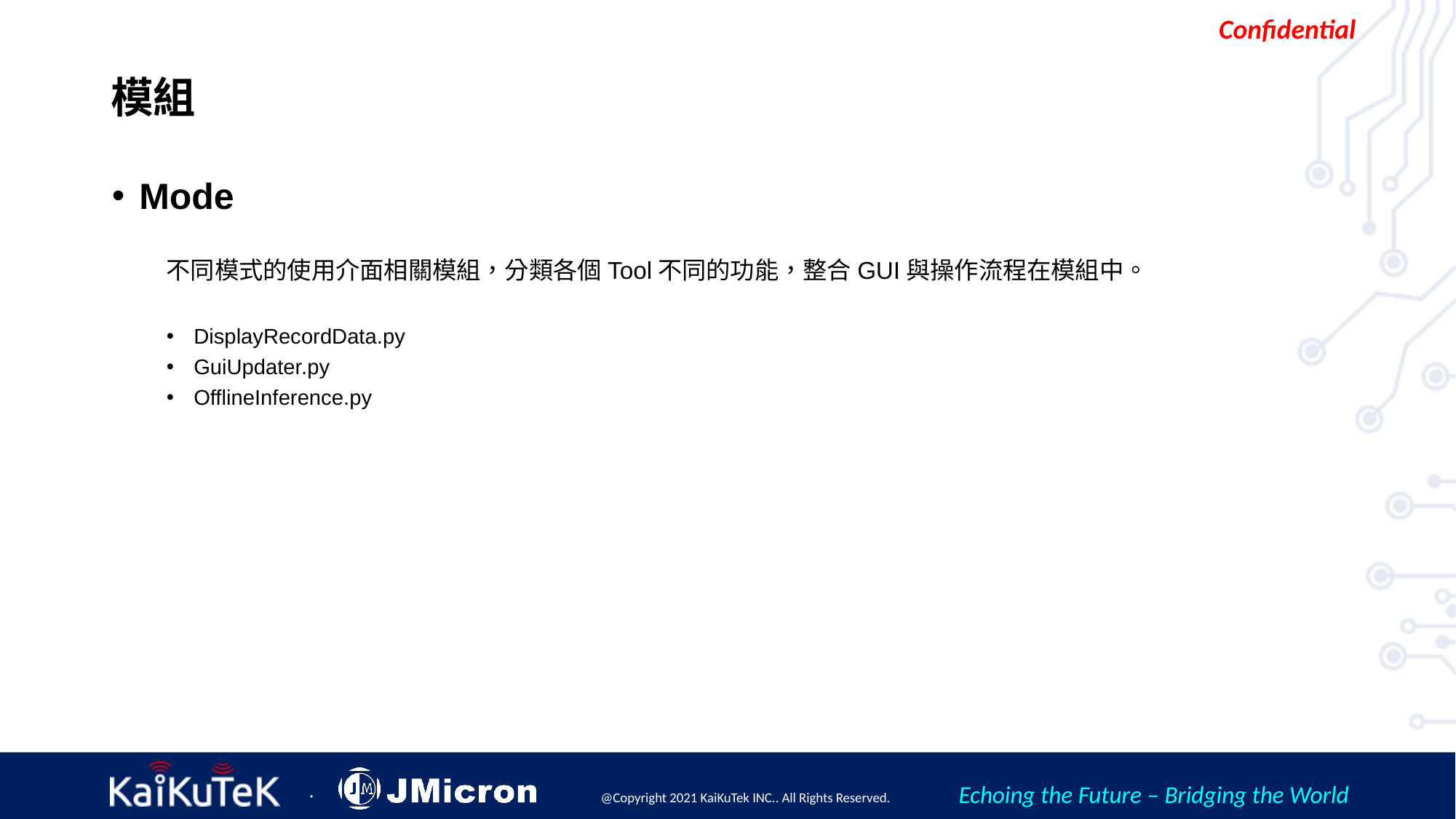

# 模組
Mode

不同模式的使用介面相關模組，分類各個Tool不同的功能，整合GUI與操作流程在模組中。

DisplayRecordData.py
GuiUpdater.py
OfflineInference.py